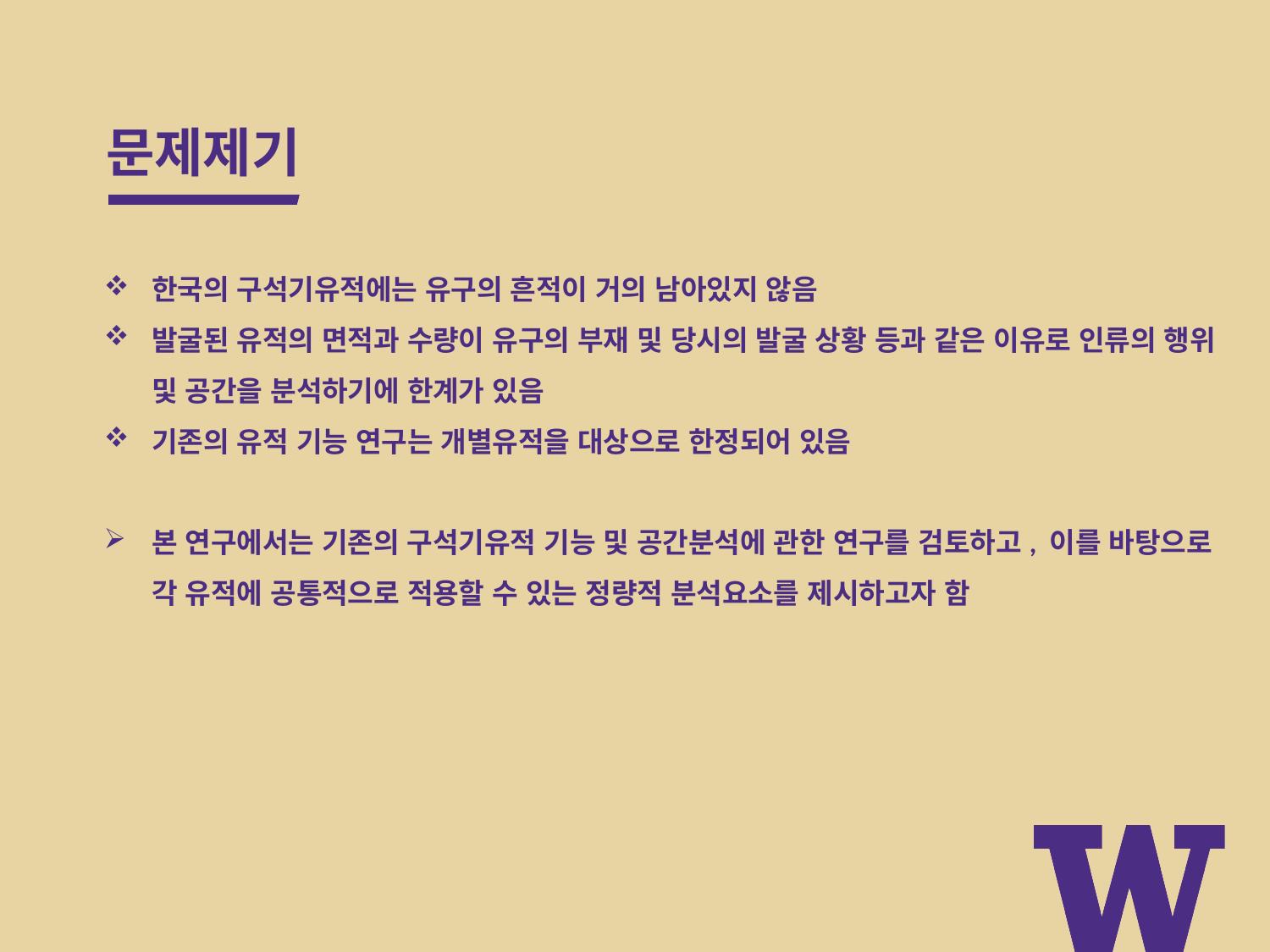

# 문제제기
한국의 구석기유적에는 유구의 흔적이 거의 남아있지 않음
발굴된 유적의 면적과 수량이 유구의 부재 및 당시의 발굴 상황 등과 같은 이유로 인류의 행위 및 공간을 분석하기에 한계가 있음
기존의 유적 기능 연구는 개별유적을 대상으로 한정되어 있음

본 연구에서는 기존의 구석기유적 기능 및 공간분석에 관한 연구를 검토하고, 이를 바탕으로 각 유적에 공통적으로 적용할 수 있는 정량적 분석요소를 제시하고자 함